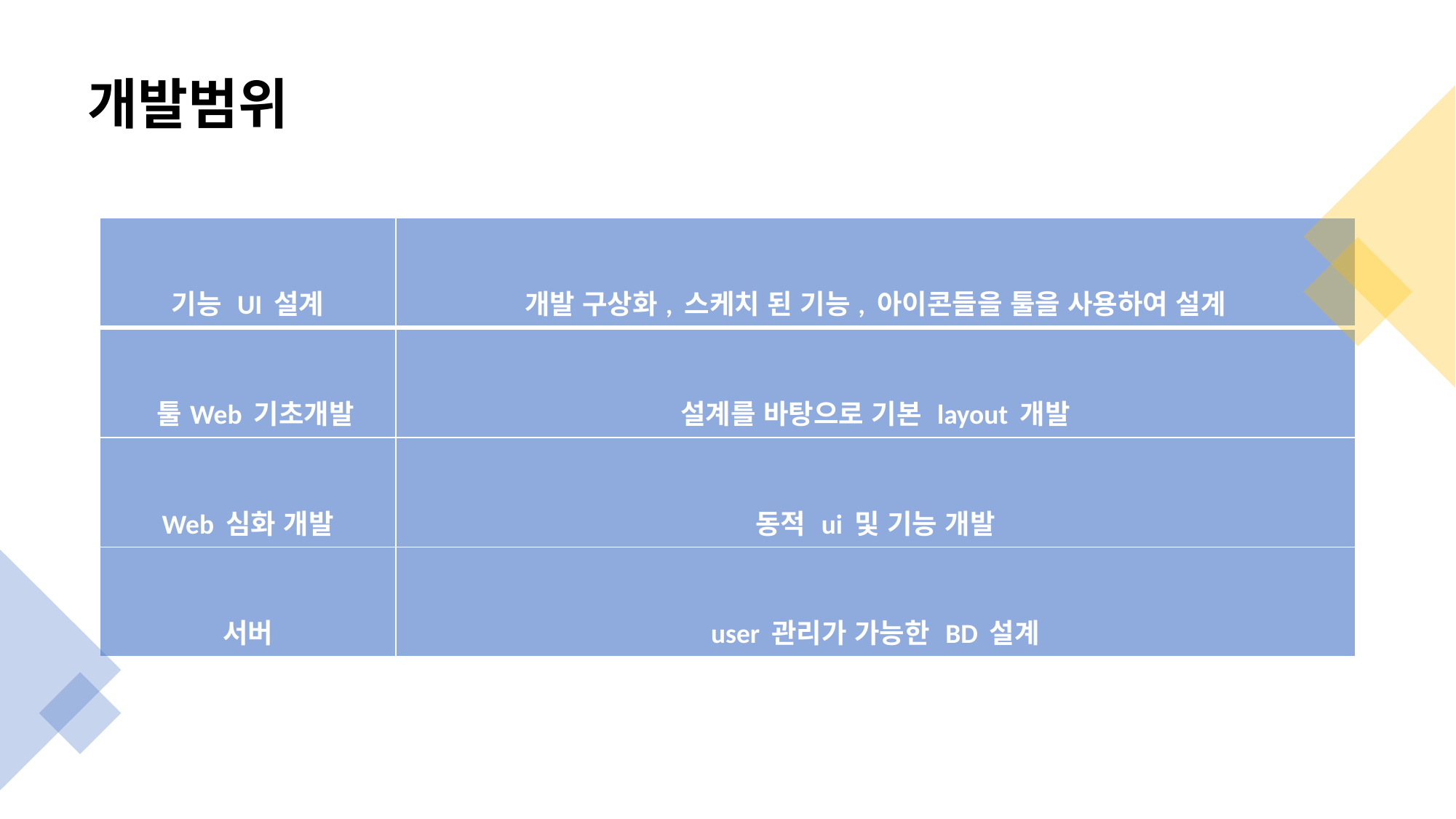

# 개발범위

| 기능 UI 설계 | 개발 구상화, 스케치 된 기능, 아이콘들을 툴을 사용하여 설계 |
| --- | --- |
| 툴Web 기초개발 | 설계를 바탕으로 기본 layout 개발 |
| Web 심화 개발 | 동적 ui 및 기능 개발 |
| 서버 | user 관리가 가능한 BD 설계 |